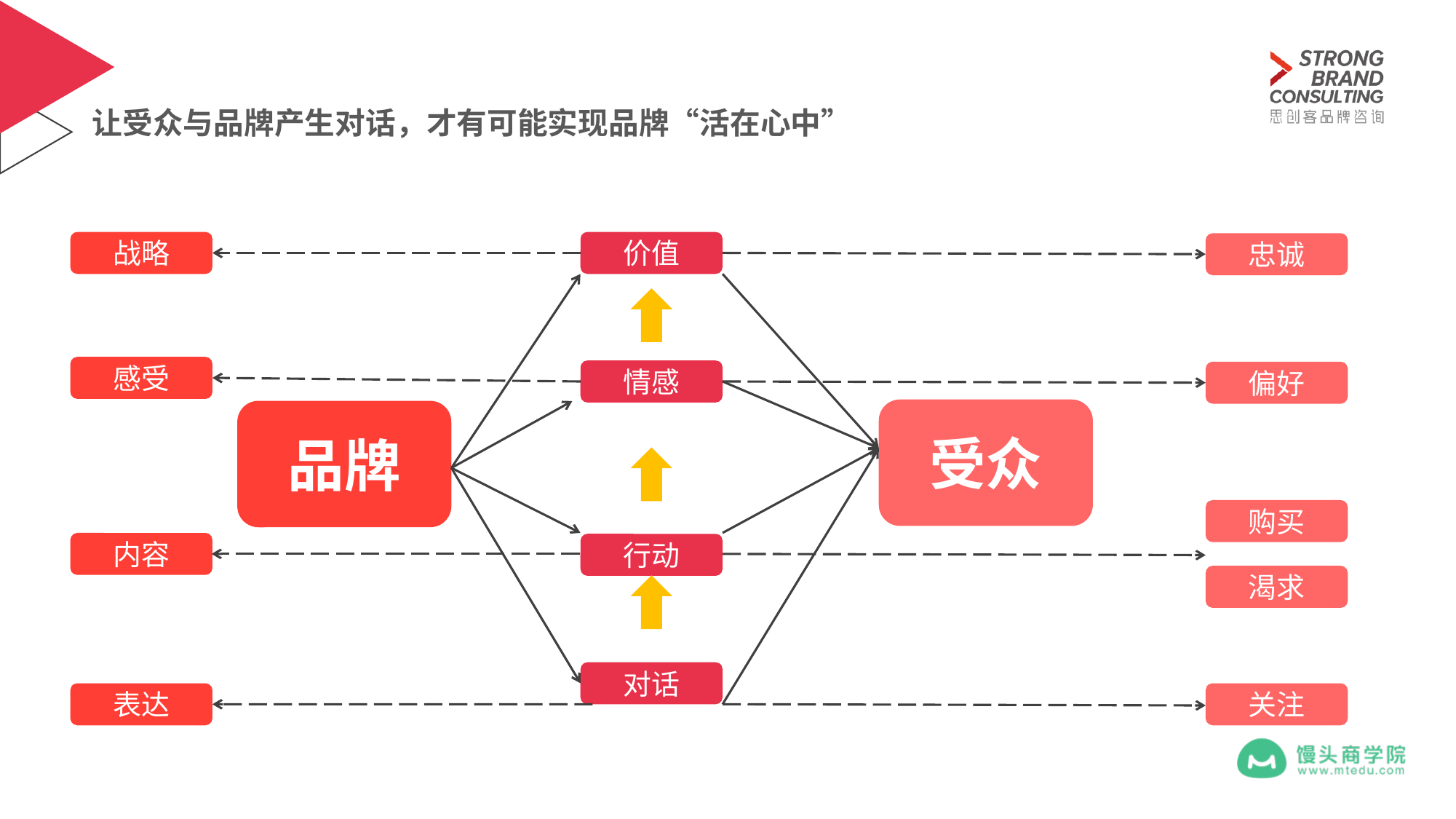

让受众与品牌产生对话，才有可能实现品牌“活在心中”
战略
价值
忠诚

感受
情感
偏好
受众
品牌

购买
内容
行动
渴求

对话
关注
表达